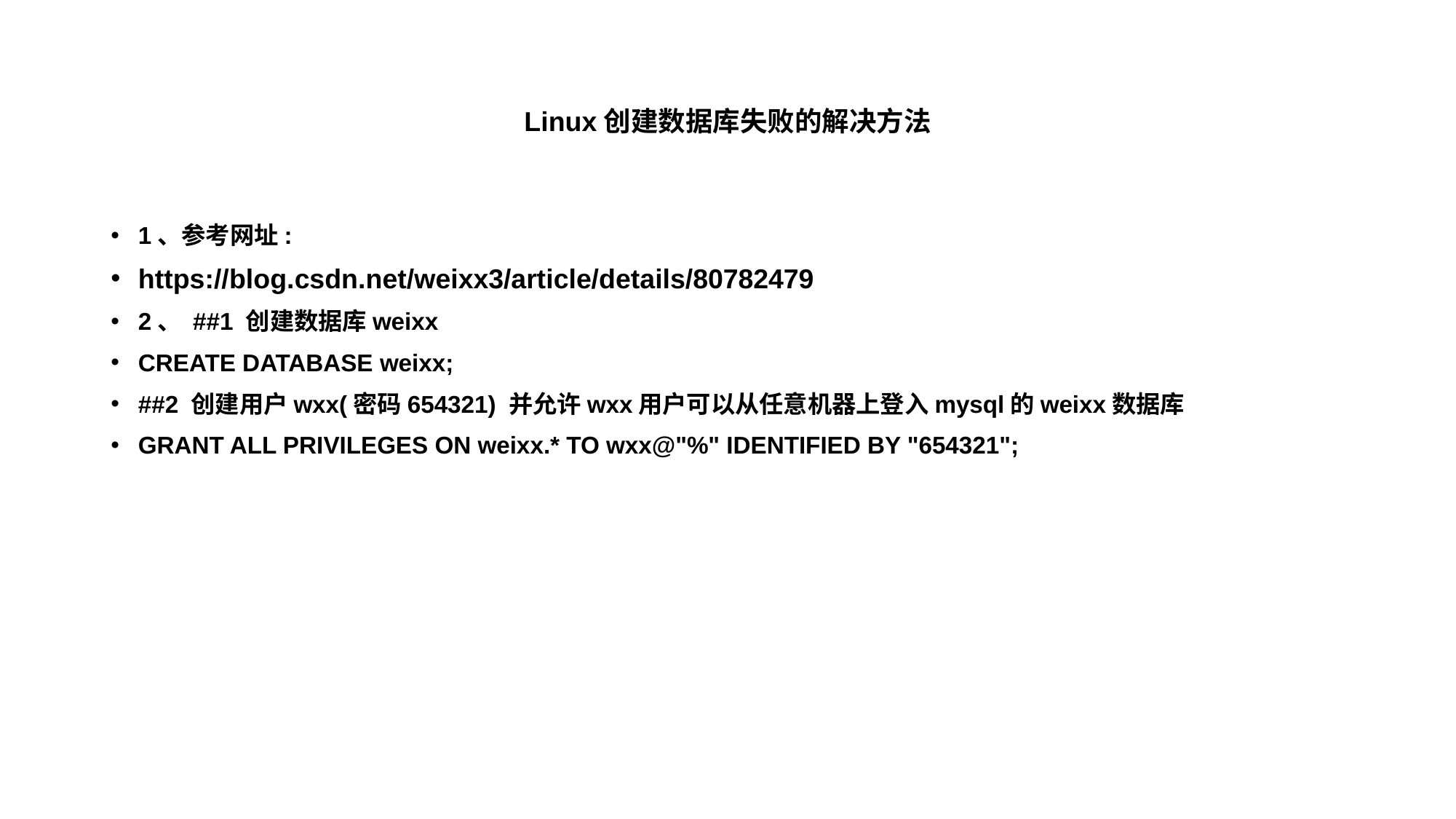

# Linux创建数据库失败的解决方法
1、参考网址:
https://blog.csdn.net/weixx3/article/details/80782479
2、 ##1 创建数据库weixx
CREATE DATABASE weixx;
##2 创建用户wxx(密码654321) 并允许wxx用户可以从任意机器上登入mysql的weixx数据库
GRANT ALL PRIVILEGES ON weixx.* TO wxx@"%" IDENTIFIED BY "654321";